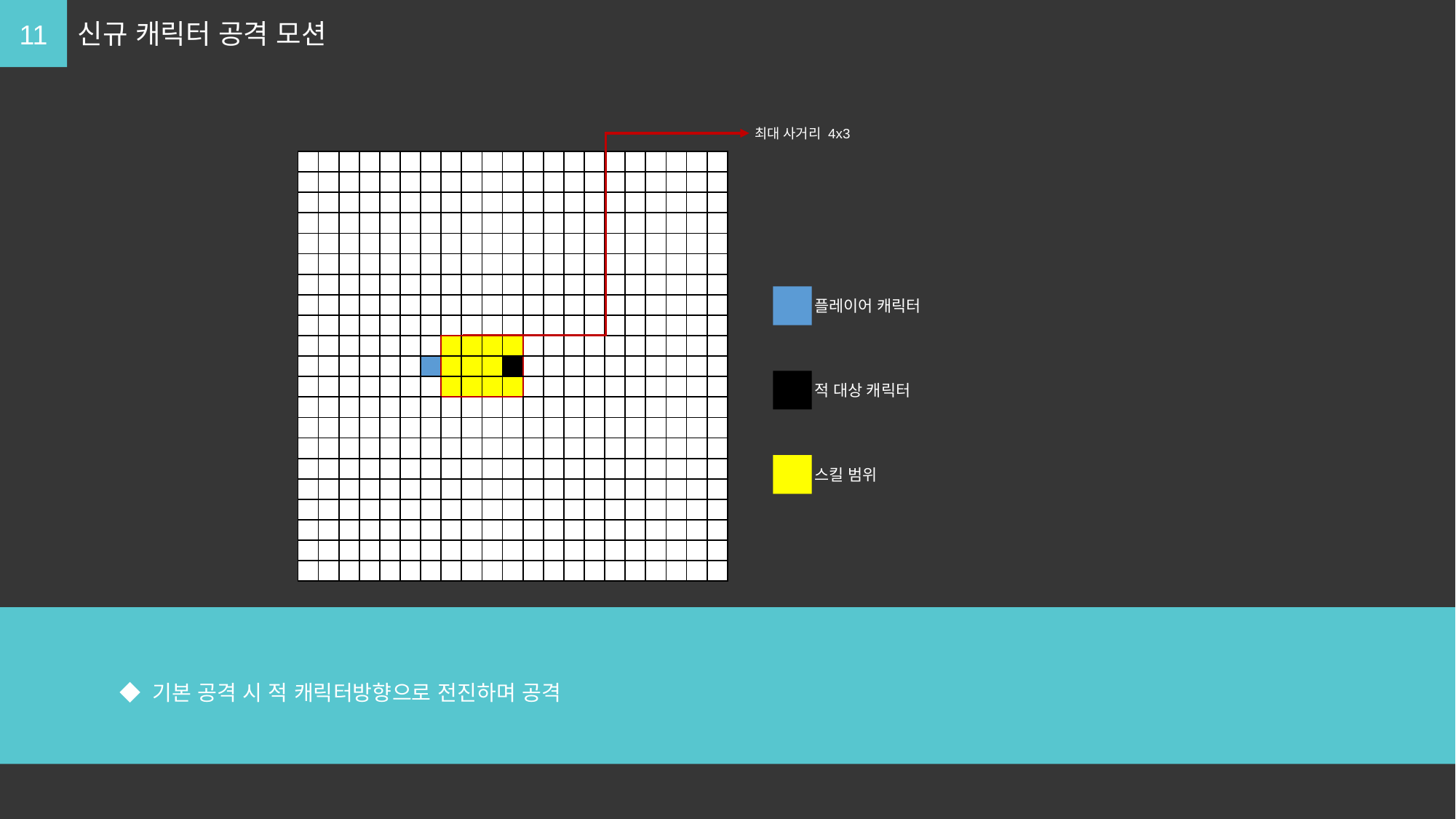

11
신규 캐릭터 공격 모션
최대 사거리 4x3
|  |  |  |  |  |  |  |  |  |  |  |  |  |  |  |  |  |  |  |  |  |
| --- | --- | --- | --- | --- | --- | --- | --- | --- | --- | --- | --- | --- | --- | --- | --- | --- | --- | --- | --- | --- |
|  |  |  |  |  |  |  |  |  |  |  |  |  |  |  |  |  |  |  |  |  |
|  |  |  |  |  |  |  |  |  |  |  |  |  |  |  |  |  |  |  |  |  |
|  |  |  |  |  |  |  |  |  |  |  |  |  |  |  |  |  |  |  |  |  |
|  |  |  |  |  |  |  |  |  |  |  |  |  |  |  |  |  |  |  |  |  |
|  |  |  |  |  |  |  |  |  |  |  |  |  |  |  |  |  |  |  |  |  |
|  |  |  |  |  |  |  |  |  |  |  |  |  |  |  |  |  |  |  |  |  |
|  |  |  |  |  |  |  |  |  |  |  |  |  |  |  |  |  |  |  |  |  |
|  |  |  |  |  |  |  |  |  |  |  |  |  |  |  |  |  |  |  |  |  |
|  |  |  |  |  |  |  |  |  |  |  |  |  |  |  |  |  |  |  |  |  |
|  |  |  |  |  |  |  |  |  |  |  |  |  |  |  |  |  |  |  |  |  |
|  |  |  |  |  |  |  |  |  |  |  |  |  |  |  |  |  |  |  |  |  |
|  |  |  |  |  |  |  |  |  |  |  |  |  |  |  |  |  |  |  |  |  |
|  |  |  |  |  |  |  |  |  |  |  |  |  |  |  |  |  |  |  |  |  |
|  |  |  |  |  |  |  |  |  |  |  |  |  |  |  |  |  |  |  |  |  |
|  |  |  |  |  |  |  |  |  |  |  |  |  |  |  |  |  |  |  |  |  |
|  |  |  |  |  |  |  |  |  |  |  |  |  |  |  |  |  |  |  |  |  |
|  |  |  |  |  |  |  |  |  |  |  |  |  |  |  |  |  |  |  |  |  |
|  |  |  |  |  |  |  |  |  |  |  |  |  |  |  |  |  |  |  |  |  |
|  |  |  |  |  |  |  |  |  |  |  |  |  |  |  |  |  |  |  |  |  |
|  |  |  |  |  |  |  |  |  |  |  |  |  |  |  |  |  |  |  |  |  |

플레이어 캐릭터

적 대상 캐릭터

스킬 범위
	◆ 기본 공격 시 적 캐릭터방향으로 전진하며 공격